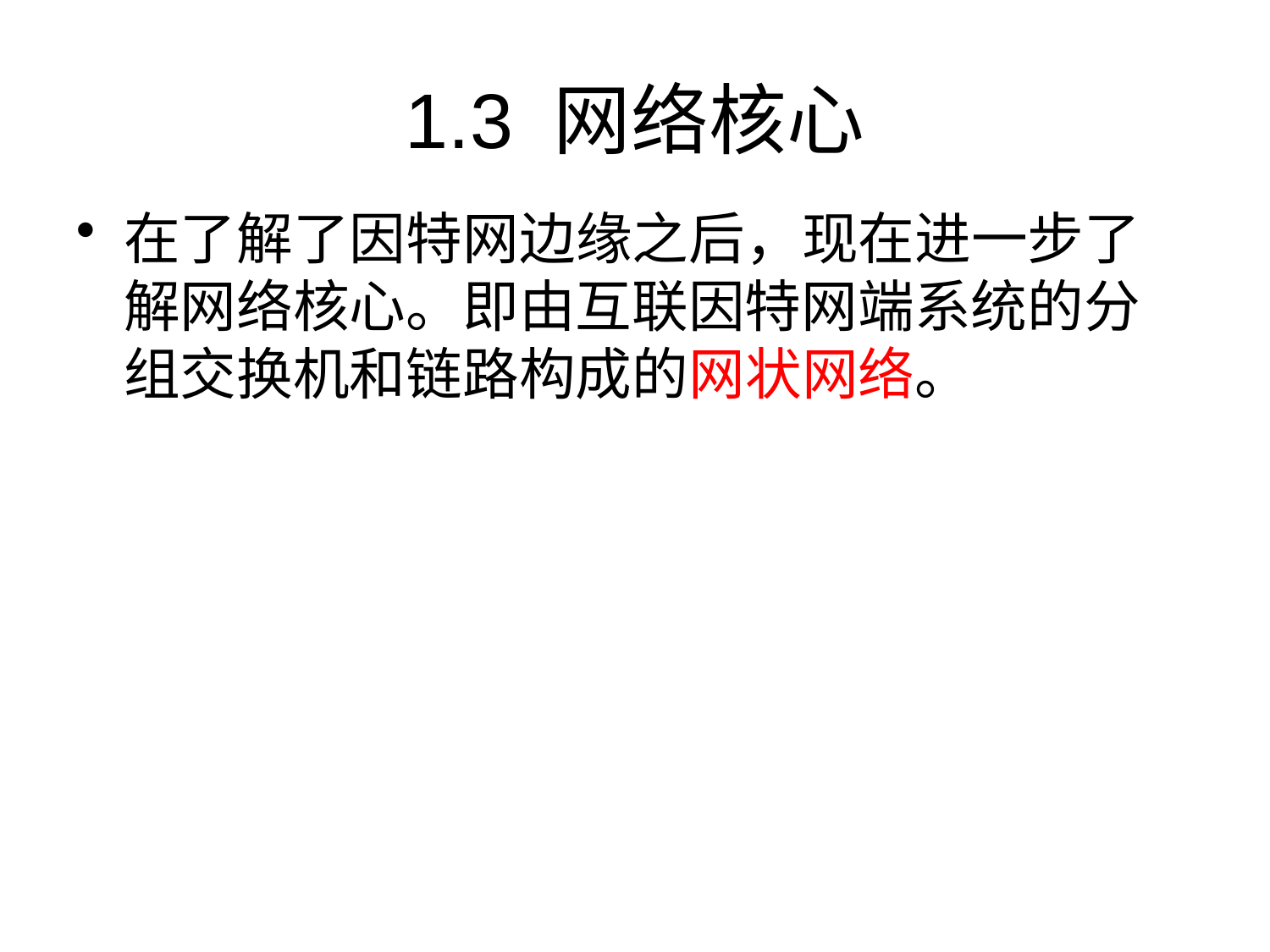

# 1.3 网络核心
在了解了因特网边缘之后，现在进一步了解网络核心。即由互联因特网端系统的分组交换机和链路构成的网状网络。